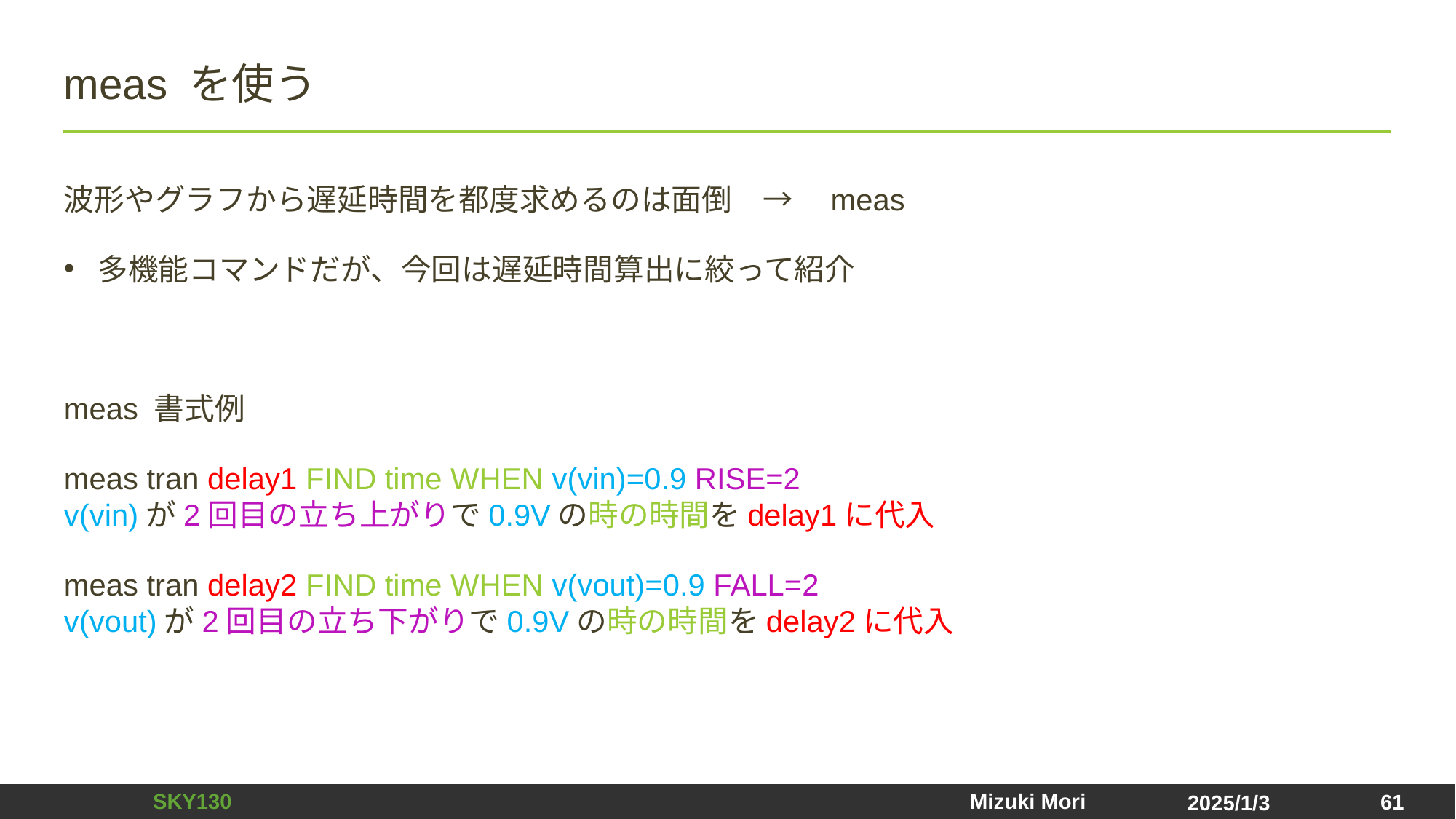

# meas を使う
波形やグラフから遅延時間を都度求めるのは面倒　→　meas
多機能コマンドだが、今回は遅延時間算出に絞って紹介

meas 書式例
meas tran delay1 FIND time WHEN v(vin)=0.9 RISE=2
v(vin)が2回目の立ち上がりで0.9Vの時の時間をdelay1に代入
meas tran delay2 FIND time WHEN v(vout)=0.9 FALL=2
v(vout)が2回目の立ち下がりで0.9Vの時の時間をdelay2に代入

61
2025/1/3